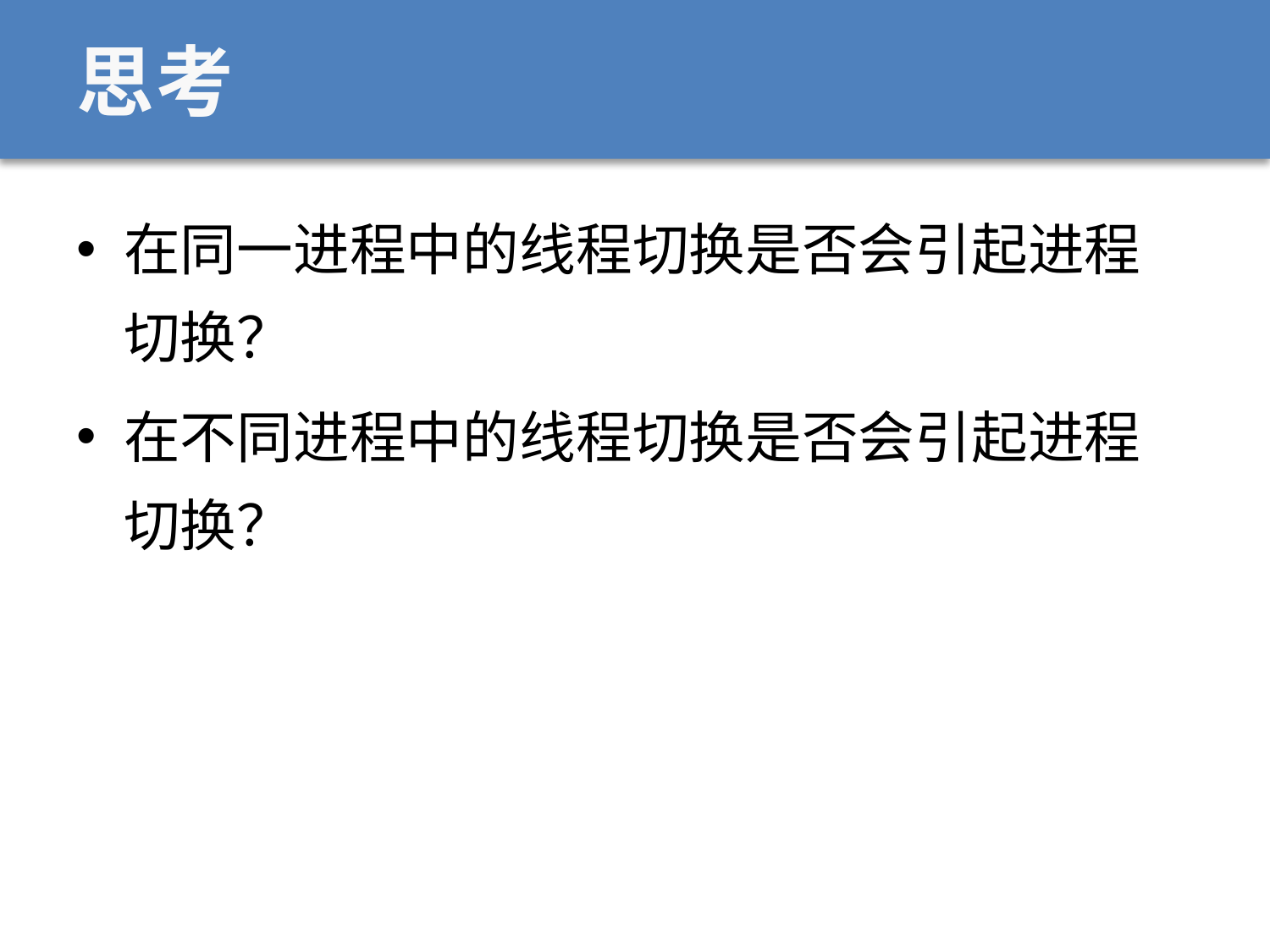

# 思考
在同一进程中的线程切换是否会引起进程切换？
在不同进程中的线程切换是否会引起进程切换？